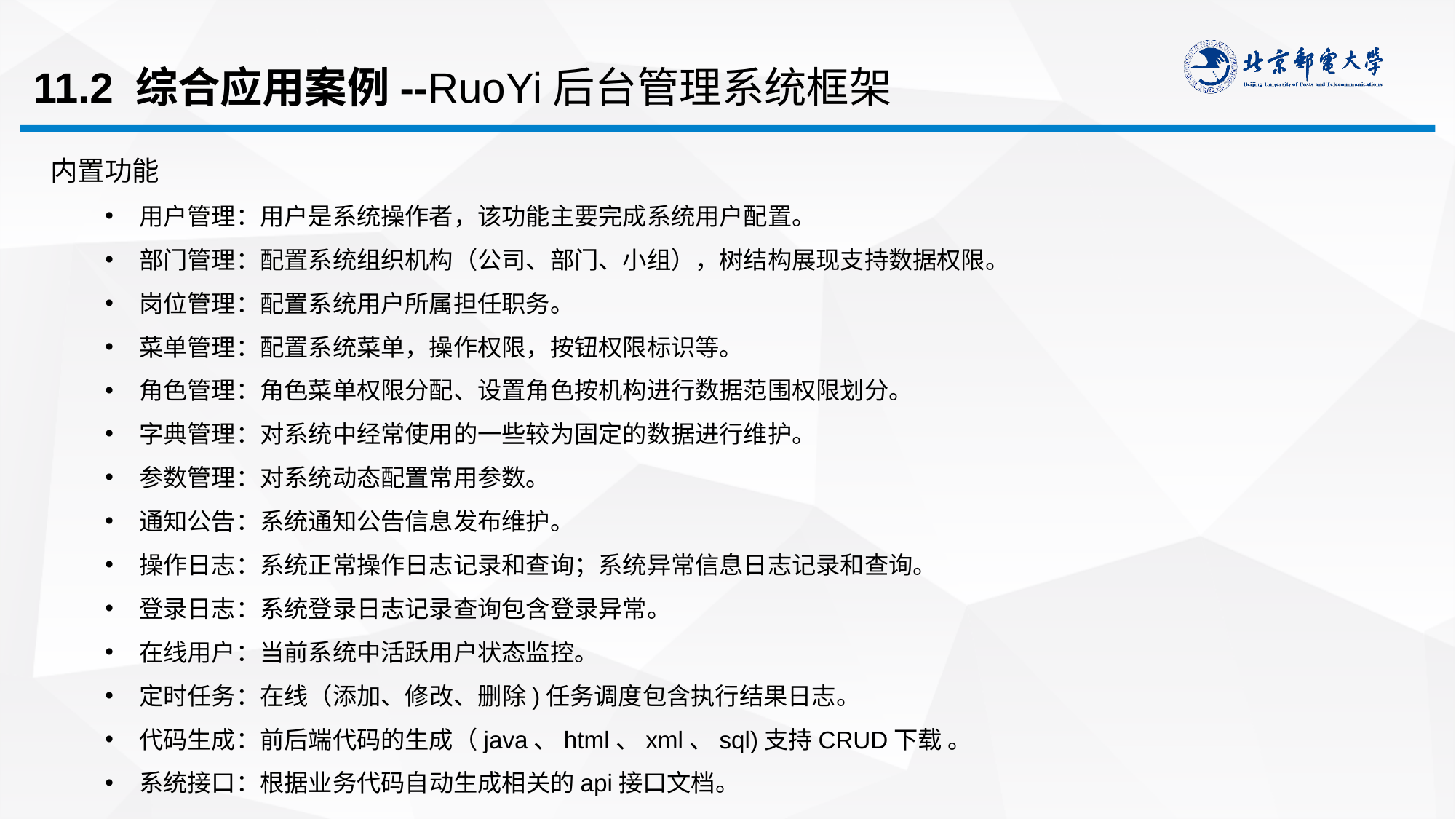

# 11.2 综合应用案例--RuoYi后台管理系统框架
内置功能
用户管理：用户是系统操作者，该功能主要完成系统用户配置。
部门管理：配置系统组织机构（公司、部门、小组），树结构展现支持数据权限。
岗位管理：配置系统用户所属担任职务。
菜单管理：配置系统菜单，操作权限，按钮权限标识等。
角色管理：角色菜单权限分配、设置角色按机构进行数据范围权限划分。
字典管理：对系统中经常使用的一些较为固定的数据进行维护。
参数管理：对系统动态配置常用参数。
通知公告：系统通知公告信息发布维护。
操作日志：系统正常操作日志记录和查询；系统异常信息日志记录和查询。
登录日志：系统登录日志记录查询包含登录异常。
在线用户：当前系统中活跃用户状态监控。
定时任务：在线（添加、修改、删除)任务调度包含执行结果日志。
代码生成：前后端代码的生成（java、html、xml、sql)支持CRUD下载 。
系统接口：根据业务代码自动生成相关的api接口文档。